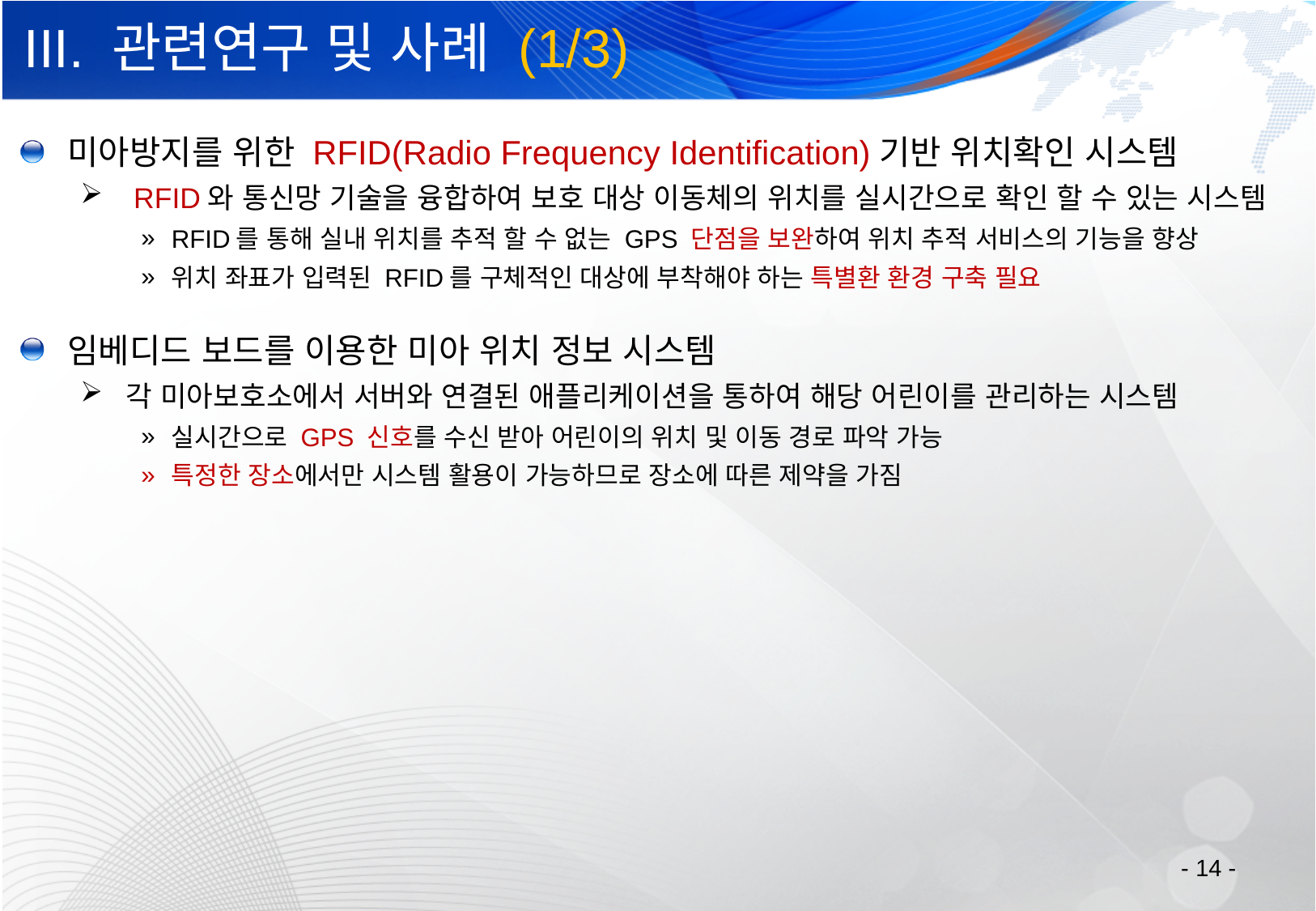

# III. 관련연구 및 사례 (1/3)
 미아방지를 위한 RFID(Radio Frequency Identification)기반 위치확인 시스템
 RFID와 통신망 기술을 융합하여 보호 대상 이동체의 위치를 실시간으로 확인 할 수 있는 시스템
RFID를 통해 실내 위치를 추적 할 수 없는 GPS 단점을 보완하여 위치 추적 서비스의 기능을 향상
위치 좌표가 입력된 RFID를 구체적인 대상에 부착해야 하는 특별환 환경 구축 필요
 임베디드 보드를 이용한 미아 위치 정보 시스템
각 미아보호소에서 서버와 연결된 애플리케이션을 통하여 해당 어린이를 관리하는 시스템
실시간으로 GPS 신호를 수신 받아 어린이의 위치 및 이동 경로 파악 가능
특정한 장소에서만 시스템 활용이 가능하므로 장소에 따른 제약을 가짐

- 14 -